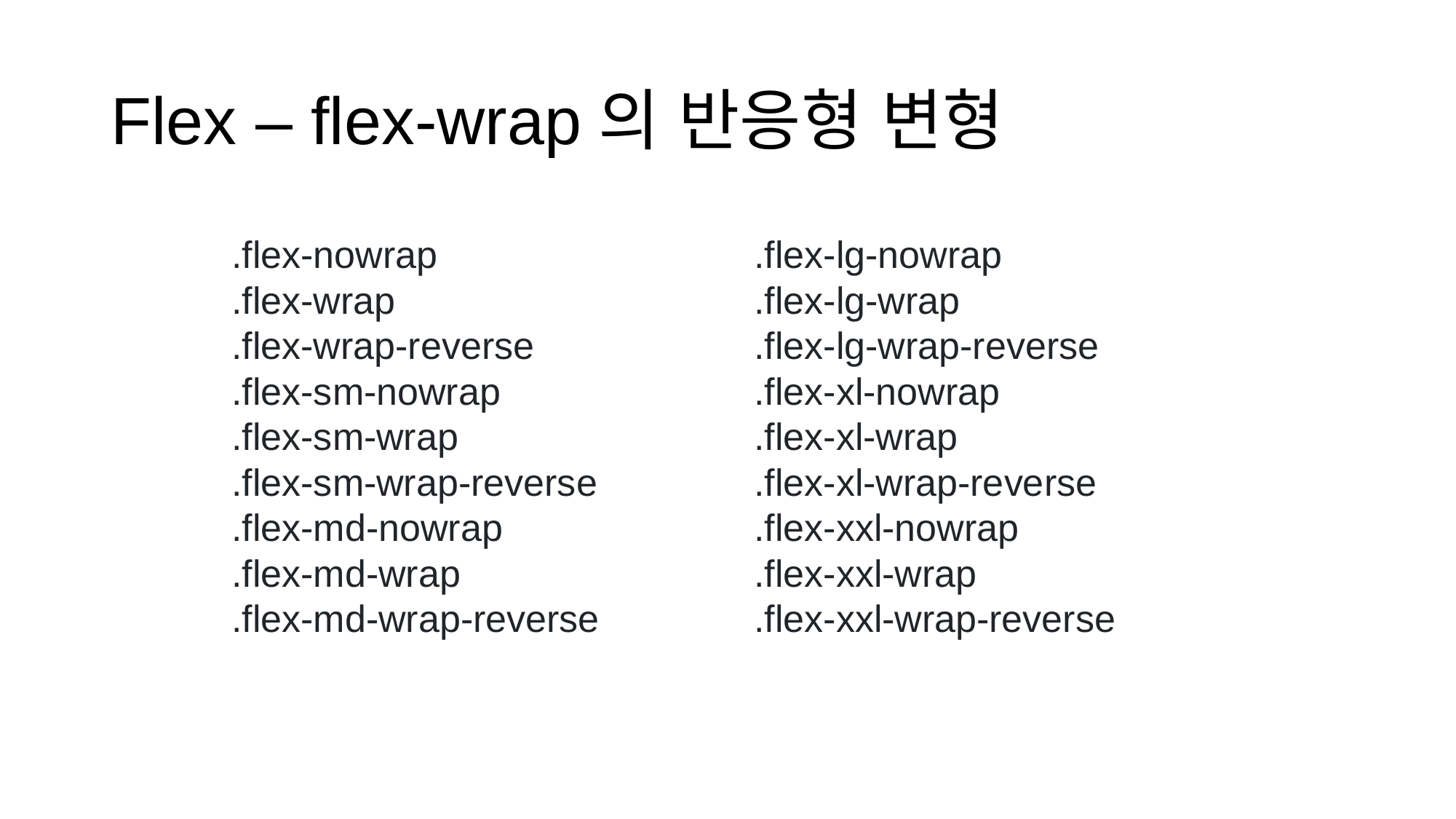

# Flex – flex-wrap의 반응형 변형
.flex-nowrap
.flex-wrap
.flex-wrap-reverse
.flex-sm-nowrap
.flex-sm-wrap
.flex-sm-wrap-reverse
.flex-md-nowrap
.flex-md-wrap
.flex-md-wrap-reverse
.flex-lg-nowrap
.flex-lg-wrap
.flex-lg-wrap-reverse
.flex-xl-nowrap
.flex-xl-wrap
.flex-xl-wrap-reverse
.flex-xxl-nowrap
.flex-xxl-wrap
.flex-xxl-wrap-reverse